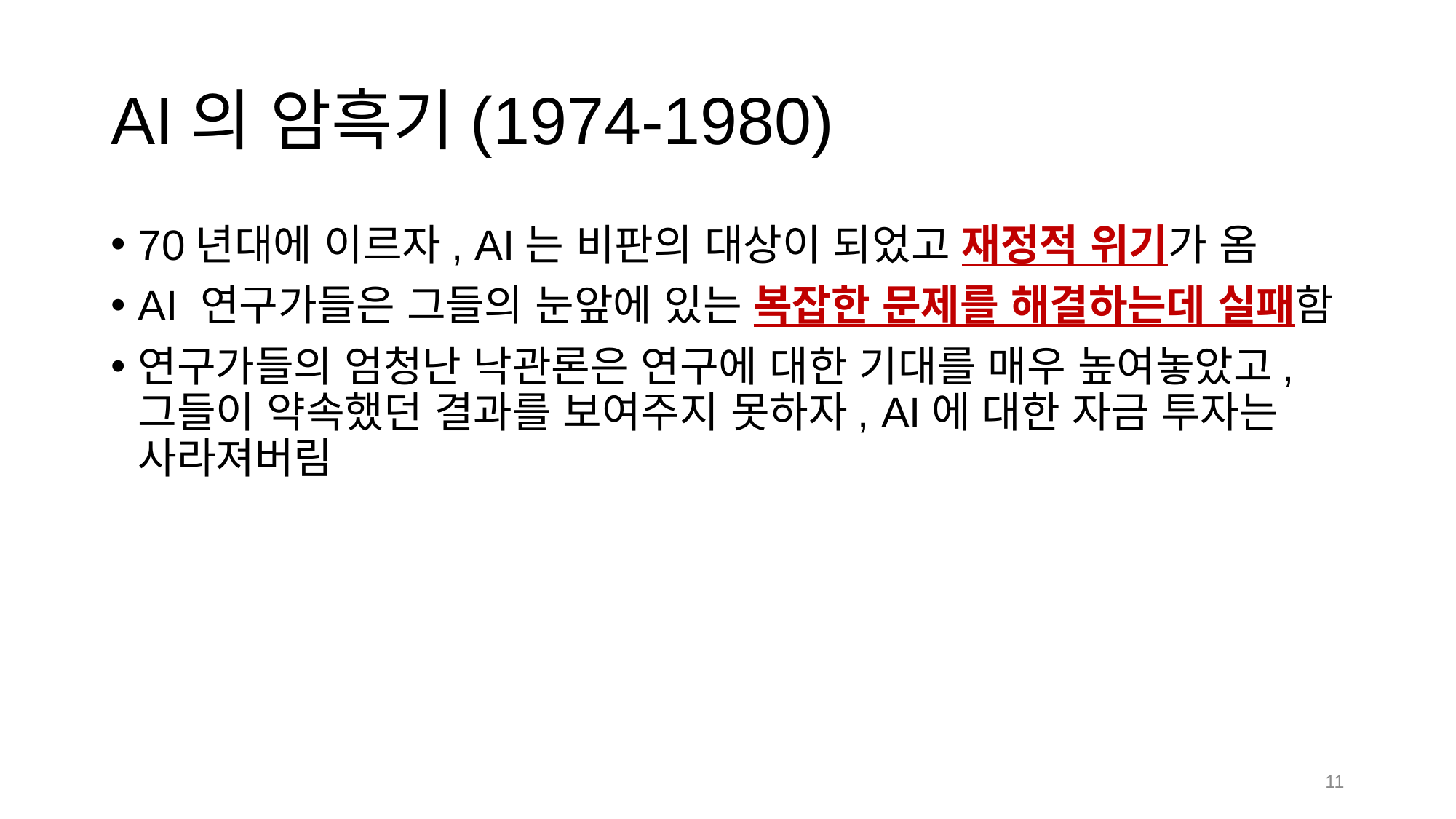

# AI의 암흑기(1974-1980)
70년대에 이르자, AI는 비판의 대상이 되었고 재정적 위기가 옴
AI 연구가들은 그들의 눈앞에 있는 복잡한 문제를 해결하는데 실패함
연구가들의 엄청난 낙관론은 연구에 대한 기대를 매우 높여놓았고, 그들이 약속했던 결과를 보여주지 못하자, AI에 대한 자금 투자는 사라져버림
11